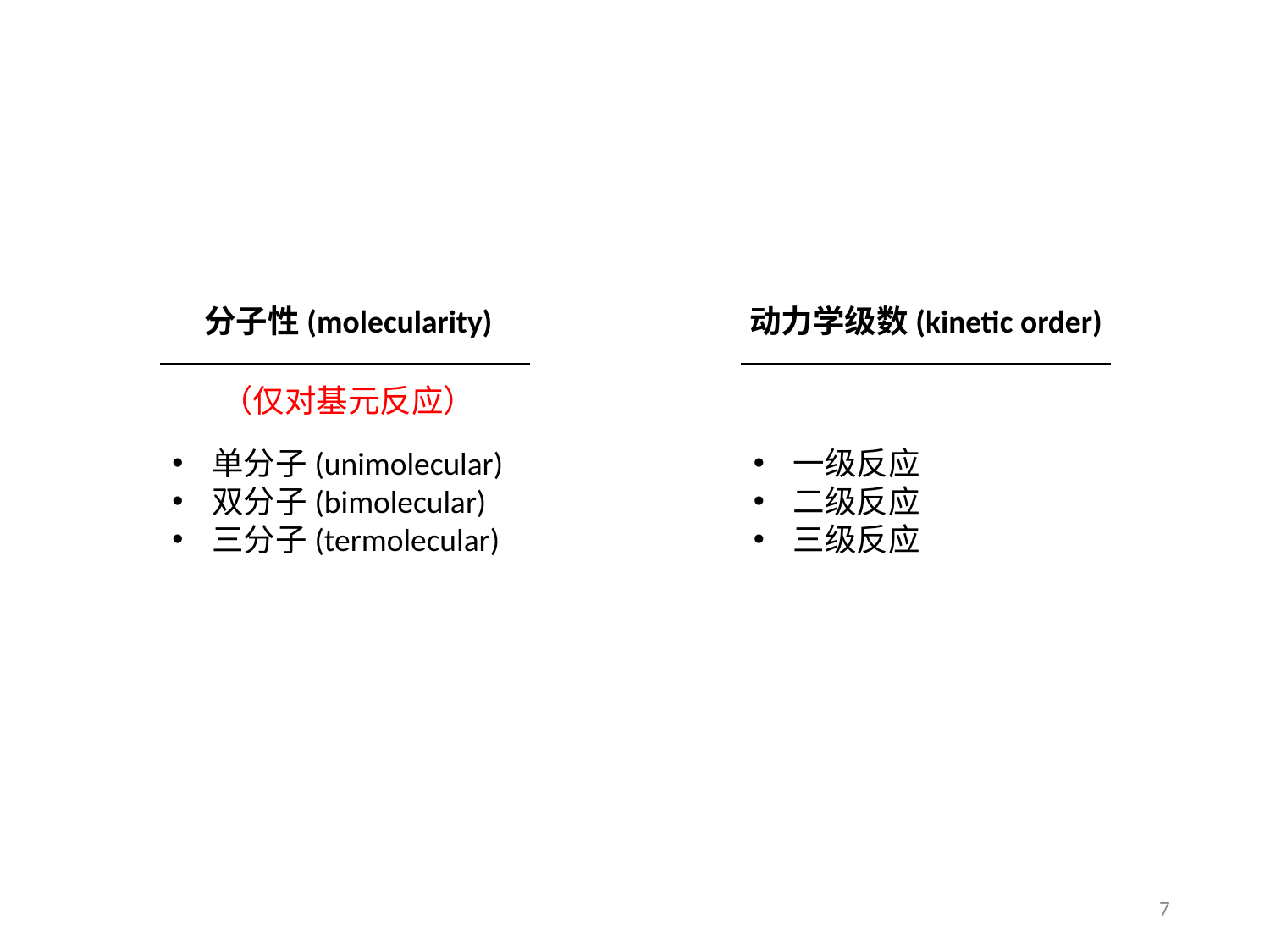

分子性(molecularity)
动力学级数(kinetic order)
（仅对基元反应）
单分子(unimolecular)
双分子(bimolecular)
三分子(termolecular)
一级反应
二级反应
三级反应
7